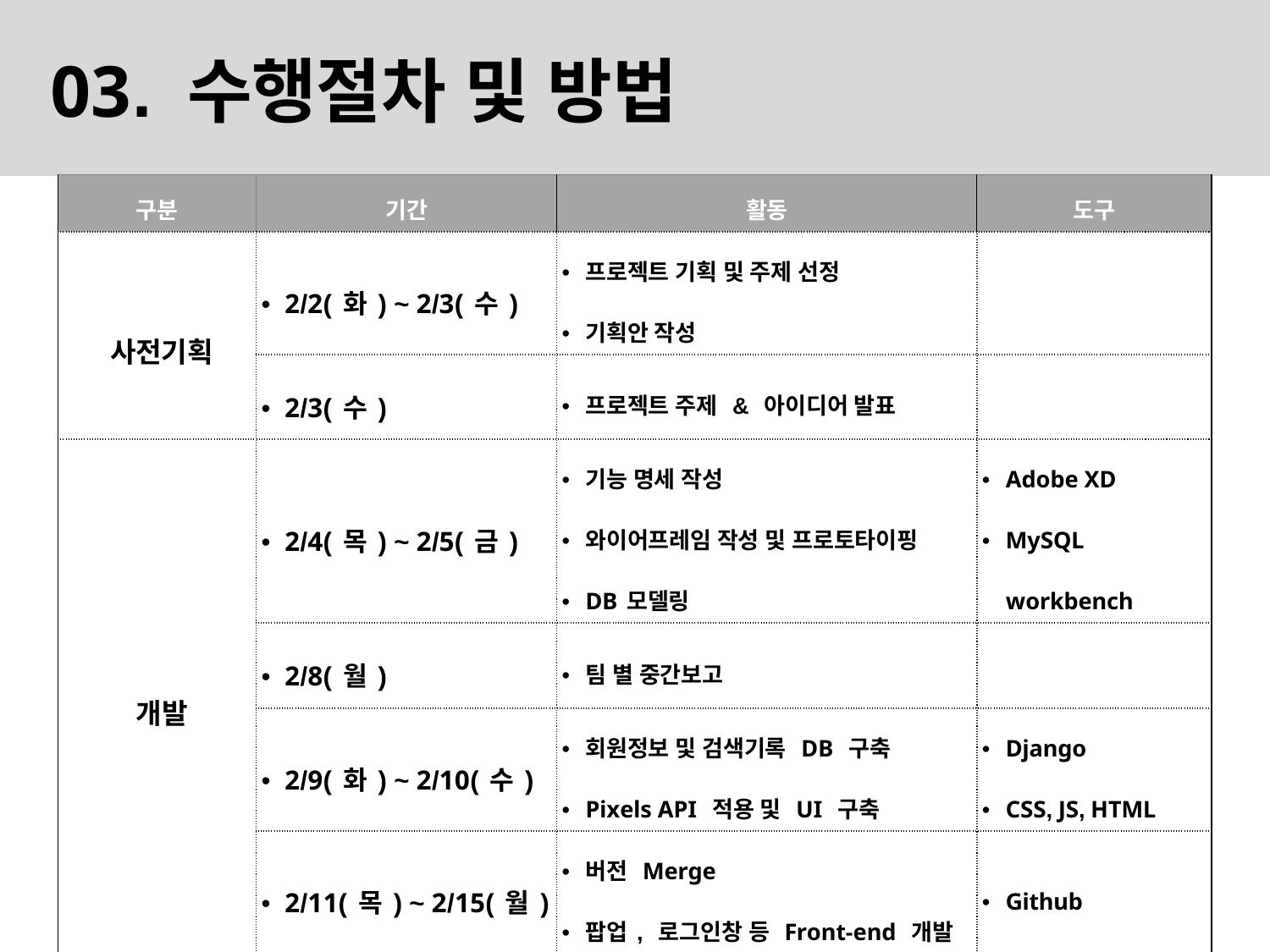

03. 수행절차 및 방법
| 구분 | 기간 | 활동 | 도구 |
| --- | --- | --- | --- |
| 사전기획 | 2/2(화) ~ 2/3(수) | 프로젝트 기획 및 주제 선정 기획안 작성 |  |
|  | 2/3(수) | 프로젝트 주제 & 아이디어 발표 |  |
| 개발 | 2/4(목) ~ 2/5(금) | 기능 명세 작성 와이어프레임 작성 및 프로토타이핑 DB모델링 | Adobe XD MySQL workbench |
|  | 2/8(월) | 팀 별 중간보고 |  |
|  | 2/9(화) ~ 2/10(수) | 회원정보 및 검색기록 DB 구축 Pixels API 적용 및 UI 구축 | Django CSS, JS, HTML |
|  | 2/11(목) ~ 2/15(월) | 버전 Merge 팝업, 로그인창 등 Front-end 개발 | Github |
| 수정/보완 | 2/15(월) | 피드백 반영 후 프로젝트 수정 | Django CSS, JS, HTML |
| 프로젝트 발표 | 2/16(화) | 포트폴리오 발표 |  |